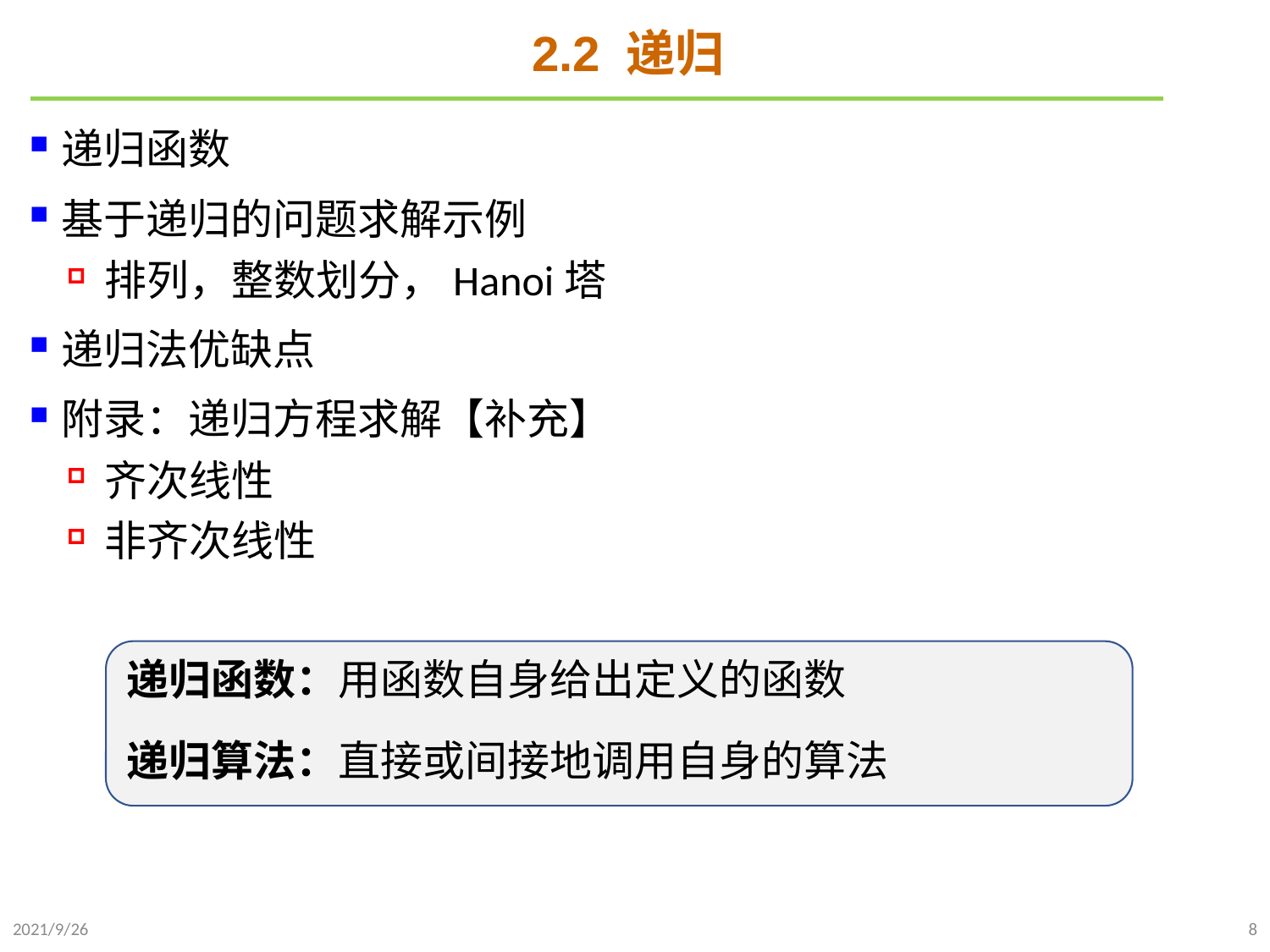

# 2.2 递归
递归函数
基于递归的问题求解示例
排列，整数划分，Hanoi塔
递归法优缺点
附录：递归方程求解【补充】
齐次线性
非齐次线性

递归函数：用函数自身给出定义的函数

递归算法：直接或间接地调用自身的算法

2021/9/26
8